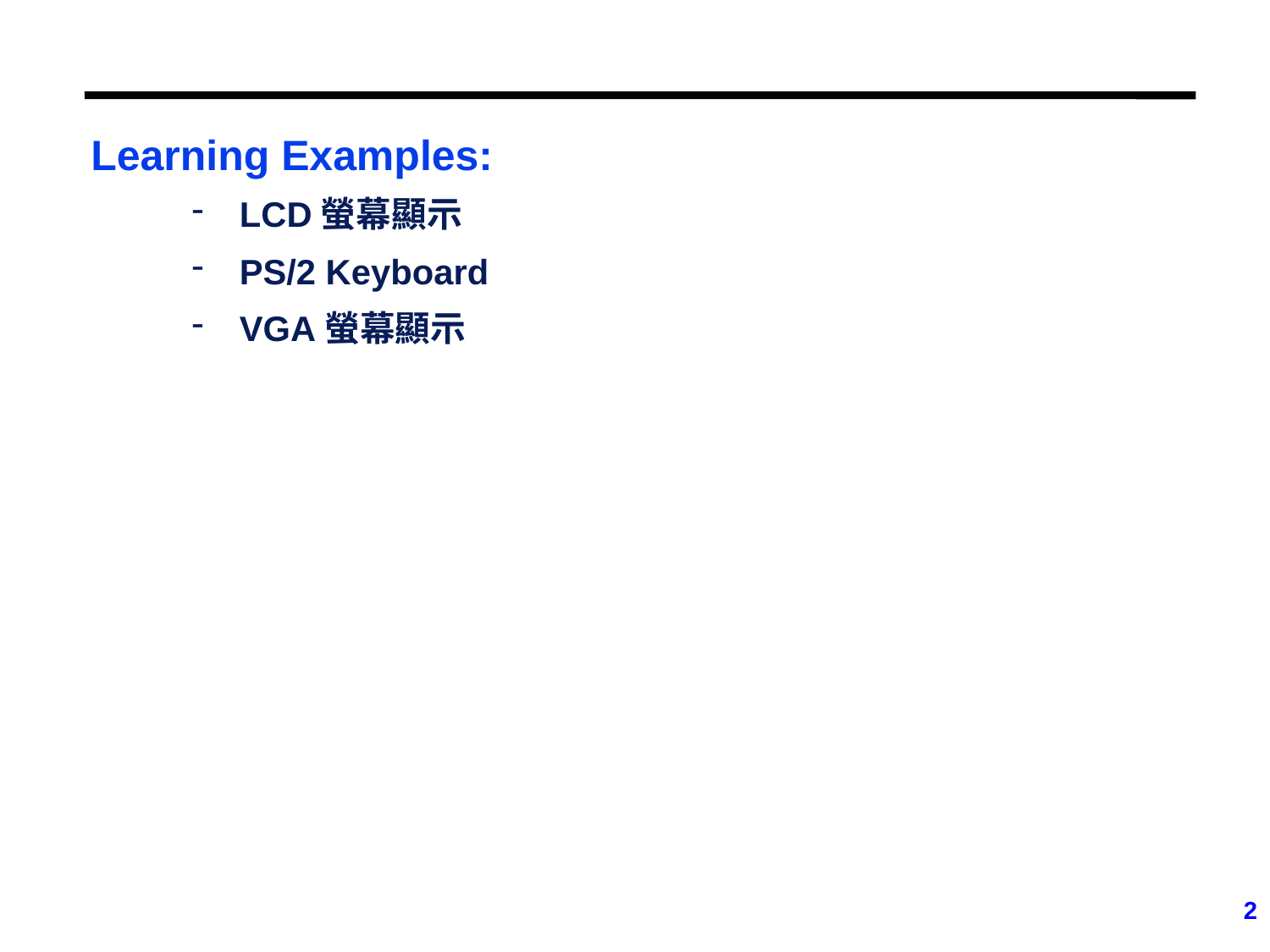

Learning Examples:
LCD螢幕顯示
PS/2 Keyboard
VGA螢幕顯示
2